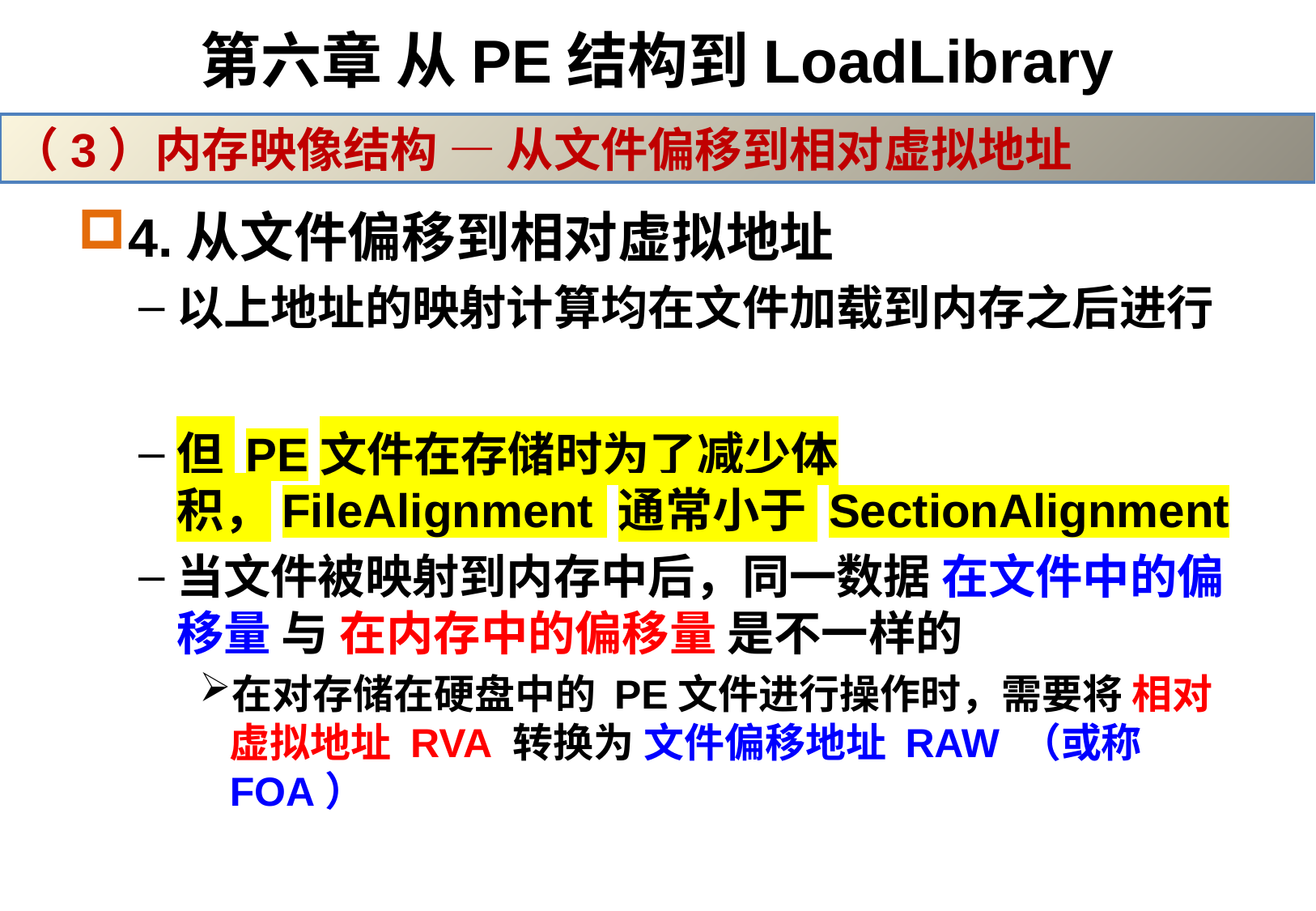

# 第六章 从PE结构到LoadLibrary
（3）内存映像结构 — 从文件偏移到相对虚拟地址
4.从文件偏移到相对虚拟地址
以上地址的映射计算均在文件加载到内存之后进行

但 PE文件在存储时为了减少体积，FileAlignment 通常小于 SectionAlignment
当文件被映射到内存中后，同一数据 在文件中的偏移量 与 在内存中的偏移量 是不一样的
在对存储在硬盘中的 PE文件进行操作时，需要将 相对虚拟地址 RVA 转换为 文件偏移地址 RAW （或称 FOA）